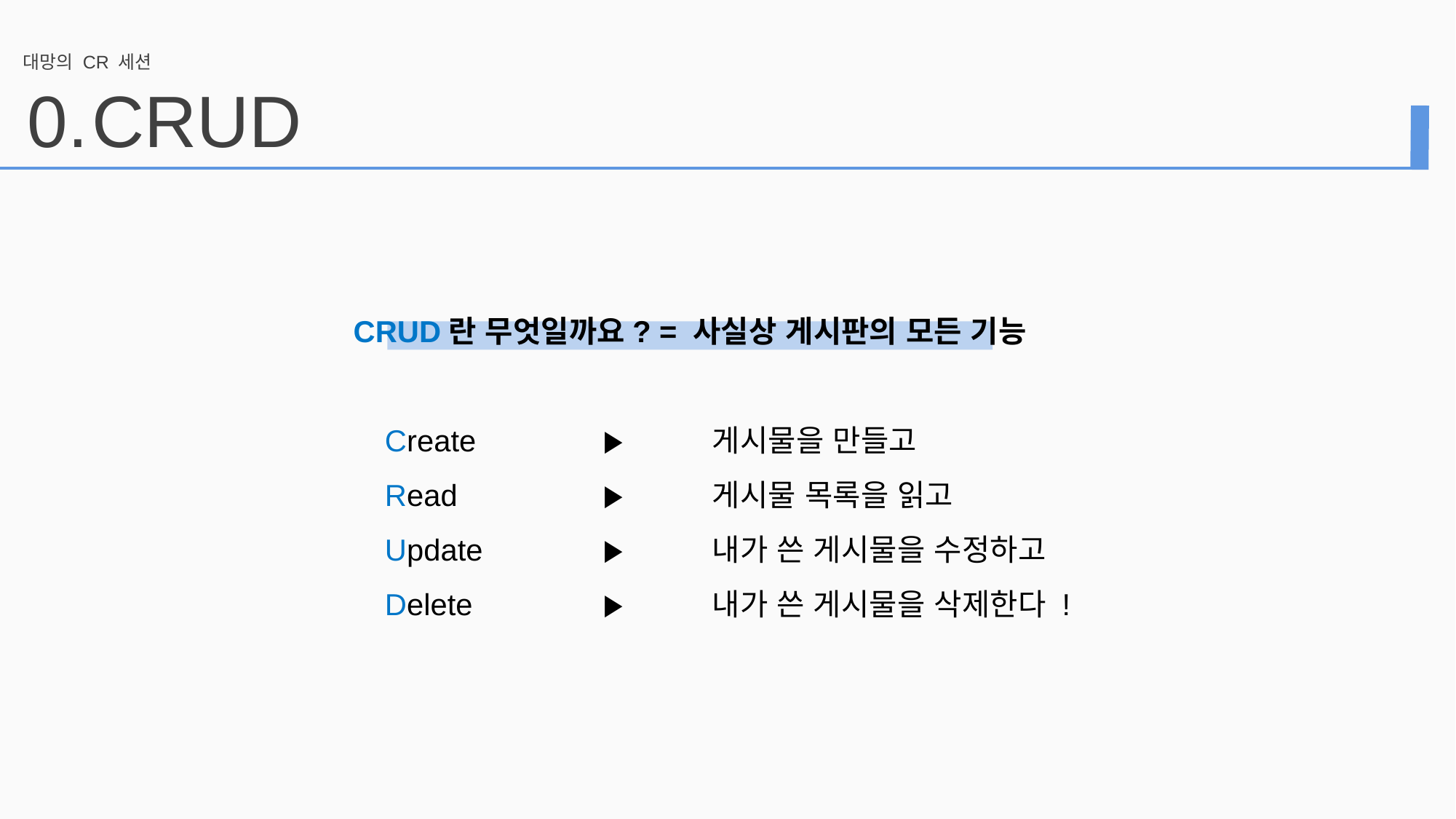

0
1
The quick brown fox jumps over the lazy dog.
대망의 CR 세션
0.
CRUD
CRUD란 무엇일까요? = 사실상 게시판의 모든 기능

Create		▶	게시물을 만들고
Read		▶ 	게시물 목록을 읽고
Update		▶ 	내가 쓴 게시물을 수정하고
Delete		▶ 	내가 쓴 게시물을 삭제한다 !